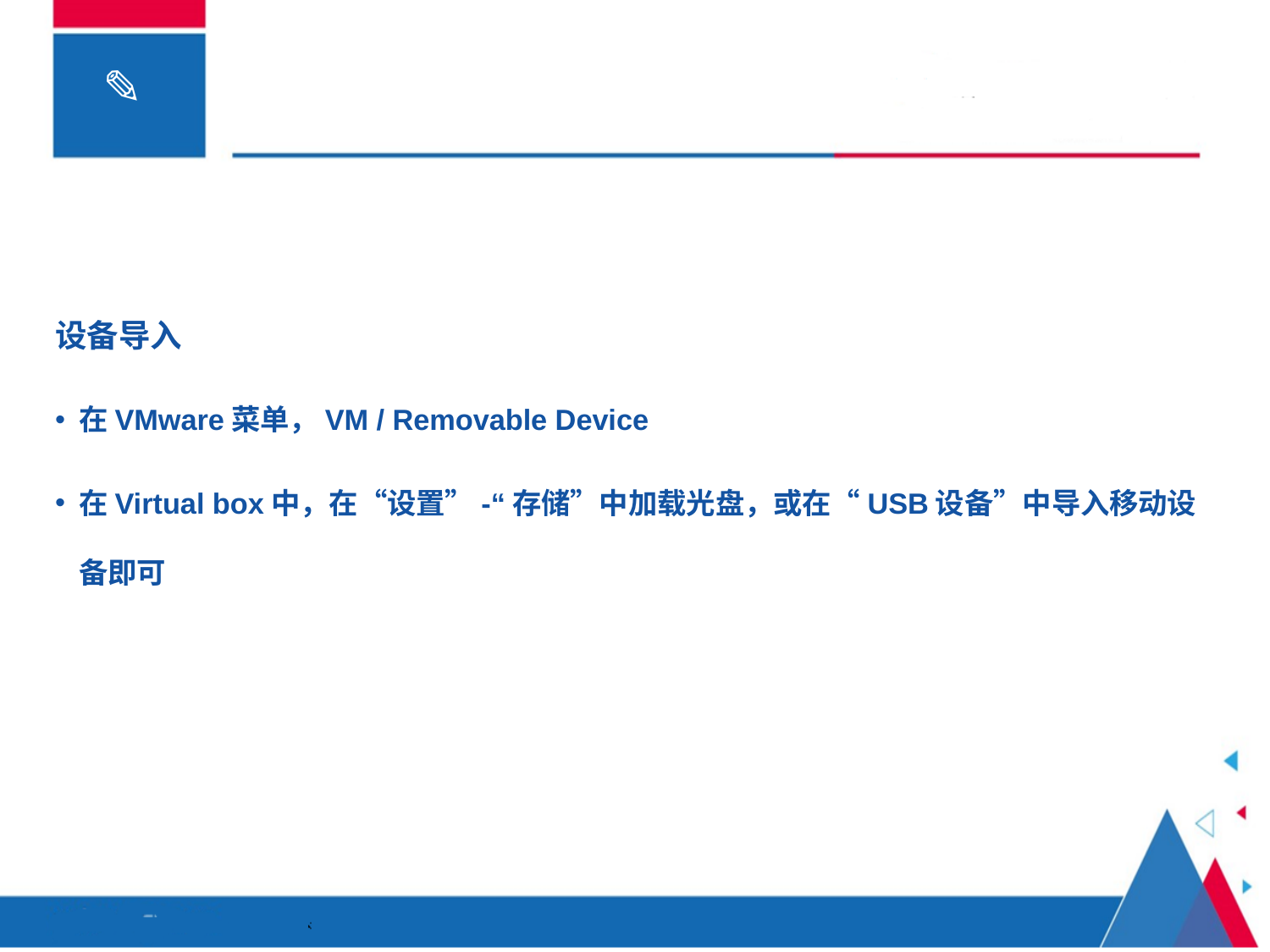

设备导入
在VMware菜单，VM / Removable Device
在Virtual box中，在“设置”-“存储”中加载光盘，或在“USB设备”中导入移动设备即可